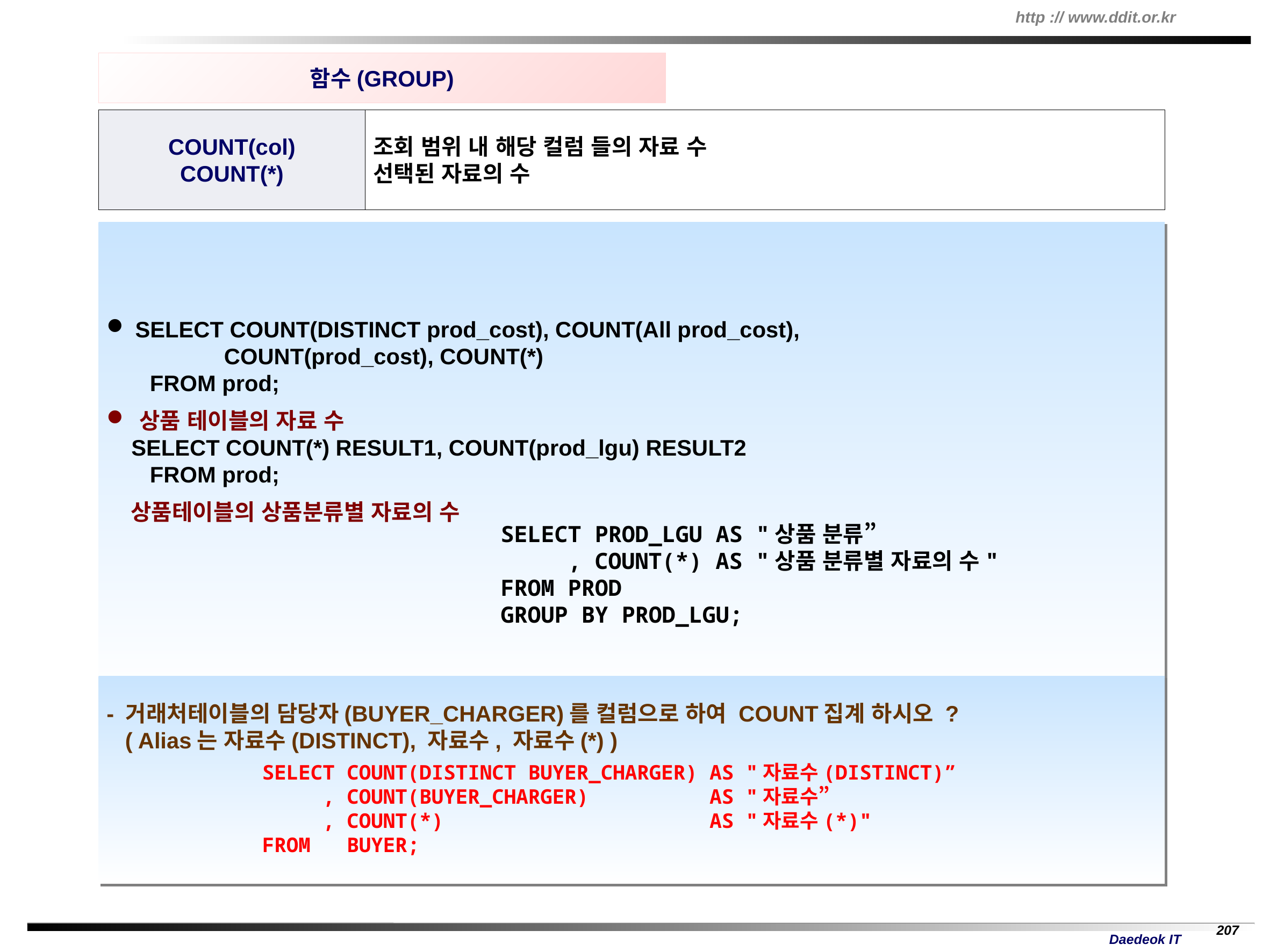

함수(GROUP)
COUNT(col)
COUNT(*)
조회 범위 내 해당 컬럼 들의 자료 수
선택된 자료의 수
 SELECT COUNT(DISTINCT prod_cost), COUNT(All prod_cost),
                   COUNT(prod_cost), COUNT(*)
       FROM prod;

 상품 테이블의 자료 수
    SELECT COUNT(*) RESULT1, COUNT(prod_lgu) RESULT2
       FROM prod;

   상품테이블의 상품분류별 자료의 수

SELECT PROD_LGU AS "상품 분류”
     , COUNT(*) AS "상품 분류별 자료의 수"
FROM PROD
GROUP BY PROD_LGU;
- 거래처테이블의 담당자(BUYER_CHARGER)를 컬럼으로 하여 COUNT집계 하시오 ?
   ( Alias는 자료수(DISTINCT), 자료수, 자료수(*) )

SELECT COUNT(DISTINCT BUYER_CHARGER) AS "자료수(DISTINCT)”
     , COUNT(BUYER_CHARGER)          AS "자료수”
     , COUNT(*)                      AS "자료수(*)"
FROM   BUYER;